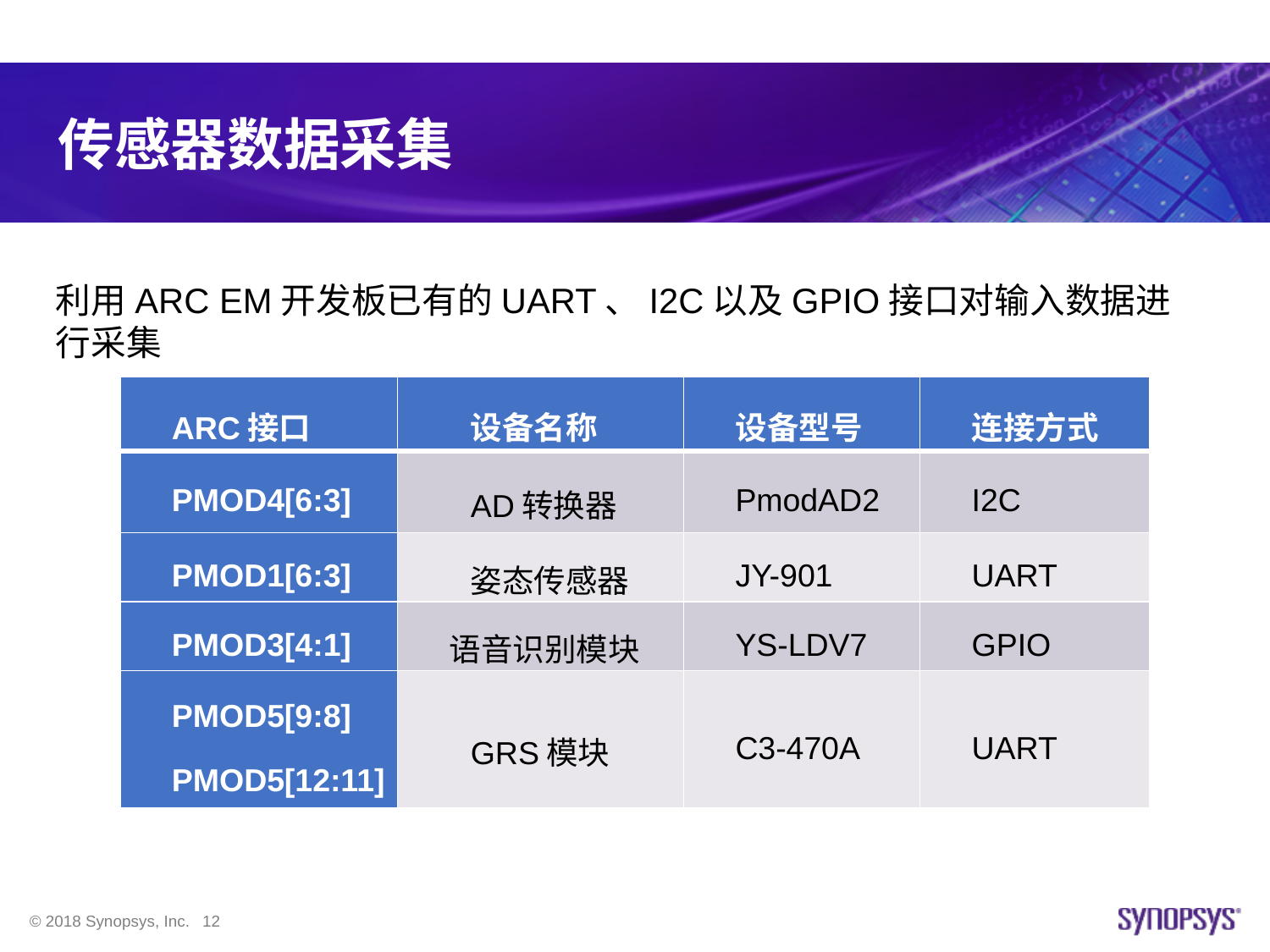

# 传感器数据采集
利用ARC EM开发板已有的UART、I2C以及GPIO接口对输入数据进行采集
| ARC接口 | 设备名称 | 设备型号 | 连接方式 |
| --- | --- | --- | --- |
| PMOD4[6:3] | AD转换器 | PmodAD2 | I2C |
| PMOD1[6:3] | 姿态传感器 | JY-901 | UART |
| PMOD3[4:1] | 语音识别模块 | YS-LDV7 | GPIO |
| PMOD5[9:8] PMOD5[12:11] | GRS模块 | C3-470A | UART |